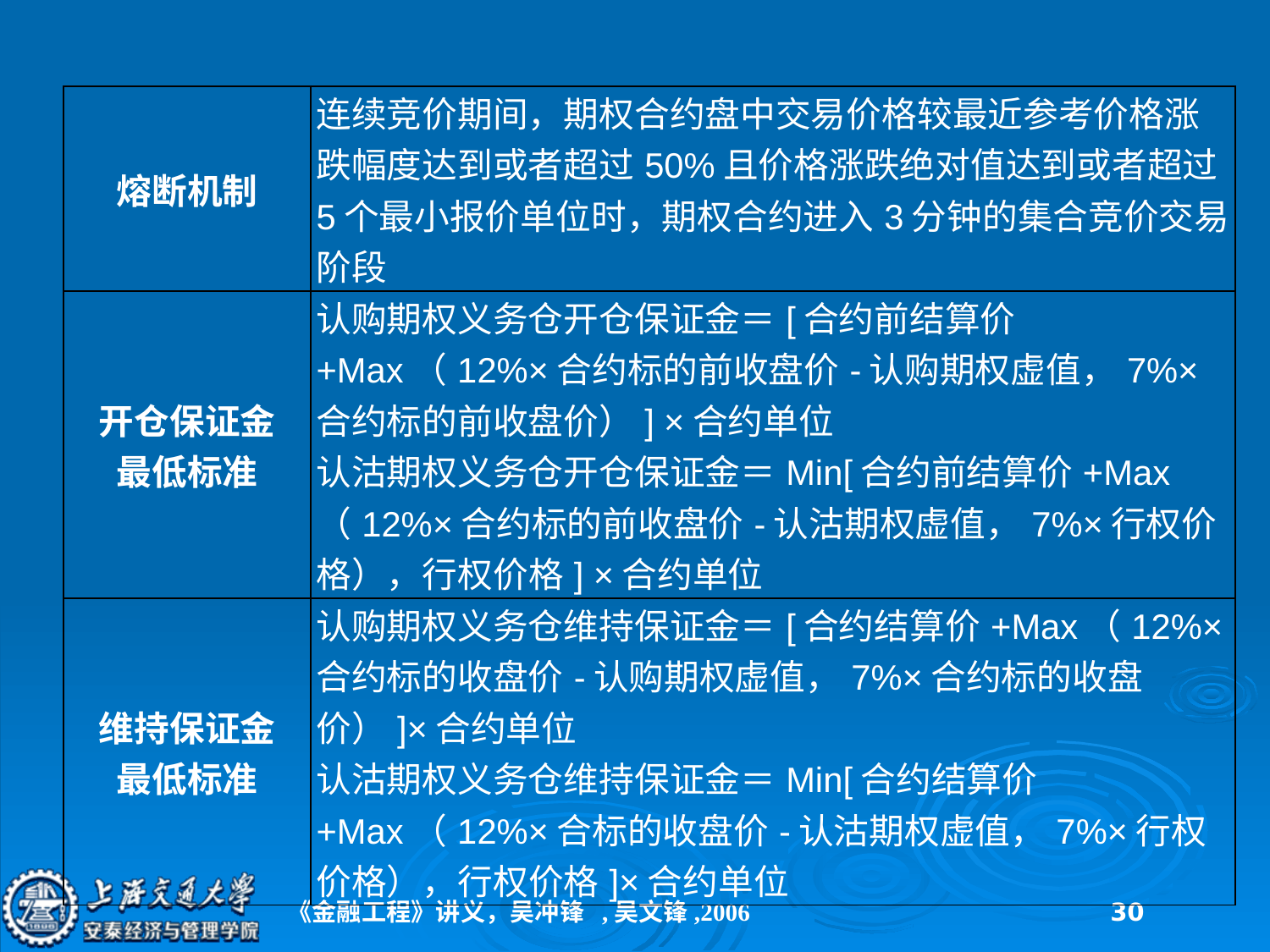

| 熔断机制 | 连续竞价期间，期权合约盘中交易价格较最近参考价格涨跌幅度达到或者超过50%且价格涨跌绝对值达到或者超过5个最小报价单位时，期权合约进入3分钟的集合竞价交易阶段 |
| --- | --- |
| 开仓保证金 最低标准 | 认购期权义务仓开仓保证金＝[合约前结算价+Max（12%×合约标的前收盘价-认购期权虚值，7%×合约标的前收盘价）] ×合约单位 认沽期权义务仓开仓保证金＝Min[合约前结算价+Max（12%×合约标的前收盘价-认沽期权虚值，7%×行权价格），行权价格] ×合约单位 |
| 维持保证金 最低标准 | 认购期权义务仓维持保证金＝[合约结算价+Max（12%×合约标的收盘价-认购期权虚值，7%×合约标的收盘价）]×合约单位 认沽期权义务仓维持保证金＝Min[合约结算价 +Max（12%×合标的收盘价-认沽期权虚值，7%×行权价格），行权价格]×合约单位 |